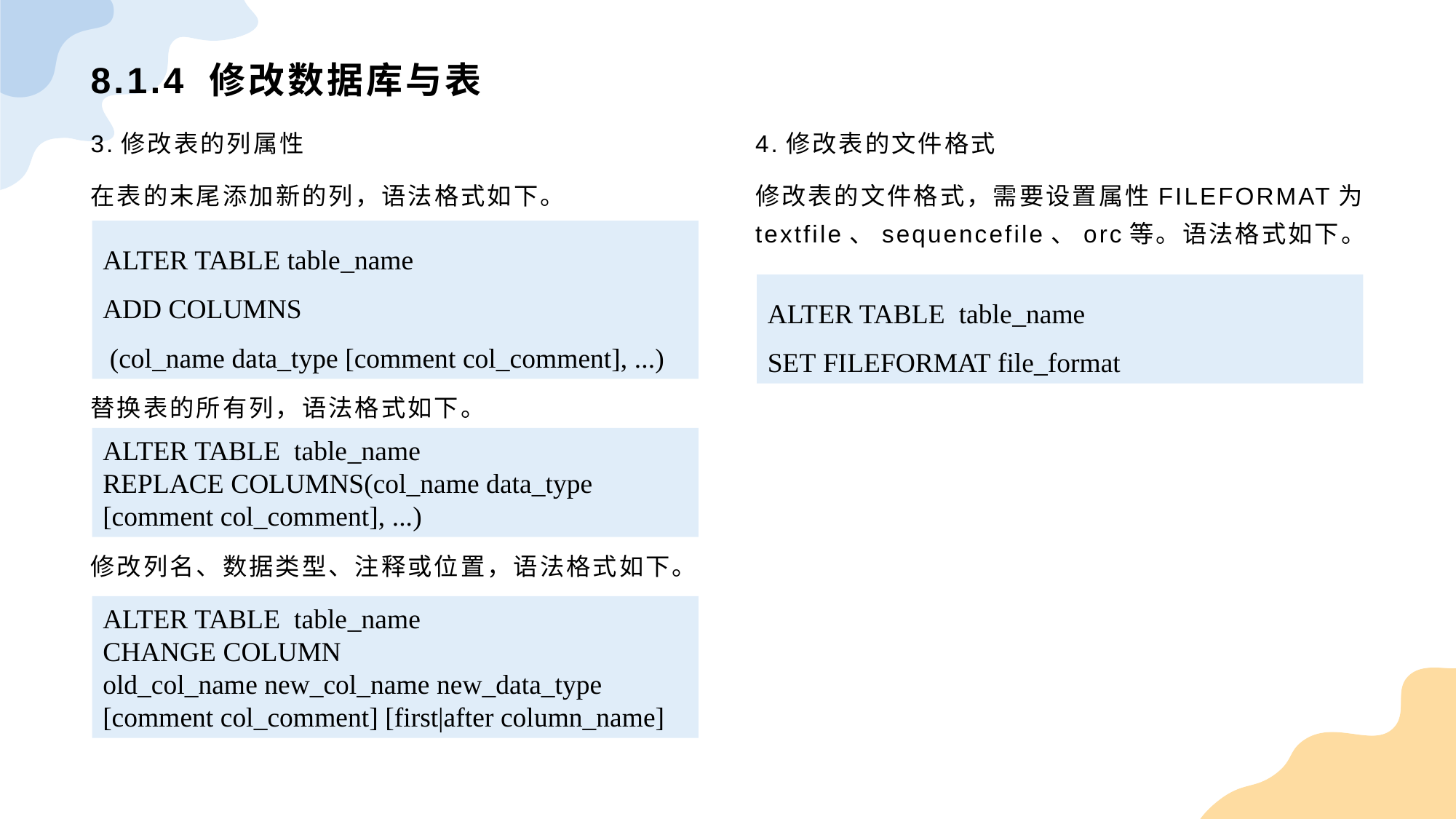

# 8.1.4 修改数据库与表
3.修改表的列属性
在表的末尾添加新的列，语法格式如下。

替换表的所有列，语法格式如下。

修改列名、数据类型、注释或位置，语法格式如下。
4.修改表的文件格式
修改表的文件格式，需要设置属性FILEFORMAT为textfile、sequencefile、orc等。语法格式如下。
ALTER TABLE table_name
ADD COLUMNS
 (col_name data_type [comment col_comment], ...)
ALTER TABLE  table_name
SET FILEFORMAT file_format
ALTER TABLE  table_name
REPLACE COLUMNS(col_name data_type [comment col_comment], ...)
ALTER TABLE  table_name
CHANGE COLUMN
old_col_name new_col_name new_data_type [comment col_comment] [first|after column_name]